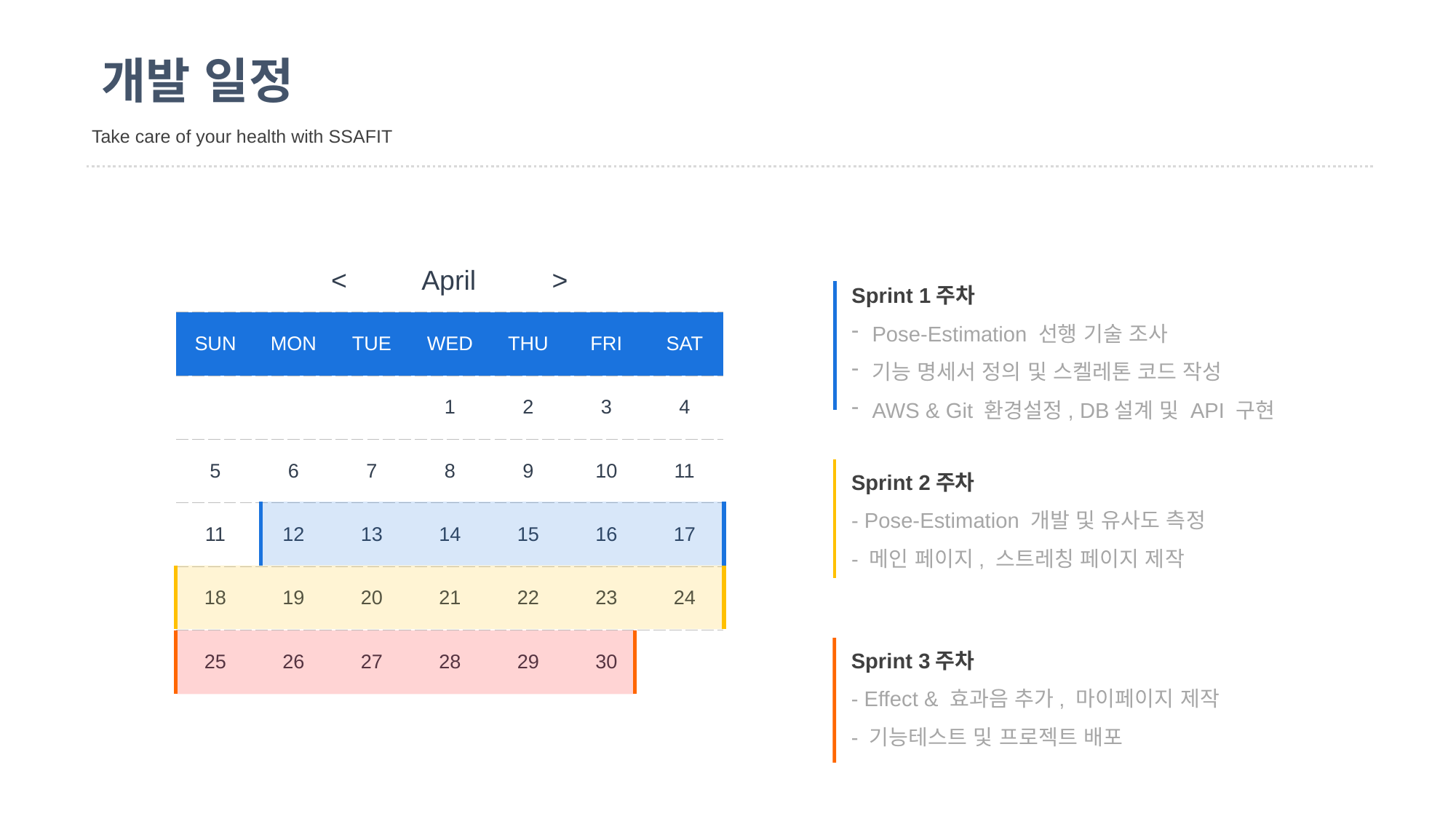

개발 일정
Take care of your health with SSAFIT
| < April > |  |  |  |  |  |  |
| --- | --- | --- | --- | --- | --- | --- |
| SUN | MON | TUE | WED | THU | FRI | SAT |
|  |  |  | 1 | 2 | 3 | 4 |
| 5 | 6 | 7 | 8 | 9 | 10 | 11 |
| 11 | 12 | 13 | 14 | 15 | 16 | 17 |
| 18 | 19 | 20 | 21 | 22 | 23 | 24 |
| 25 | 26 | 27 | 28 | 29 | 30 |  |
Sprint 1주차
Pose-Estimation 선행 기술 조사
기능 명세서 정의 및 스켈레톤 코드 작성
AWS & Git 환경설정, DB설계 및 API 구현
Sprint 2주차
- Pose-Estimation 개발 및 유사도 측정
- 메인 페이지, 스트레칭 페이지 제작
|  |
| --- |
|  |
| --- |
Sprint 3주차
- Effect & 효과음 추가, 마이페이지 제작
- 기능테스트 및 프로젝트 배포
|  |
| --- |